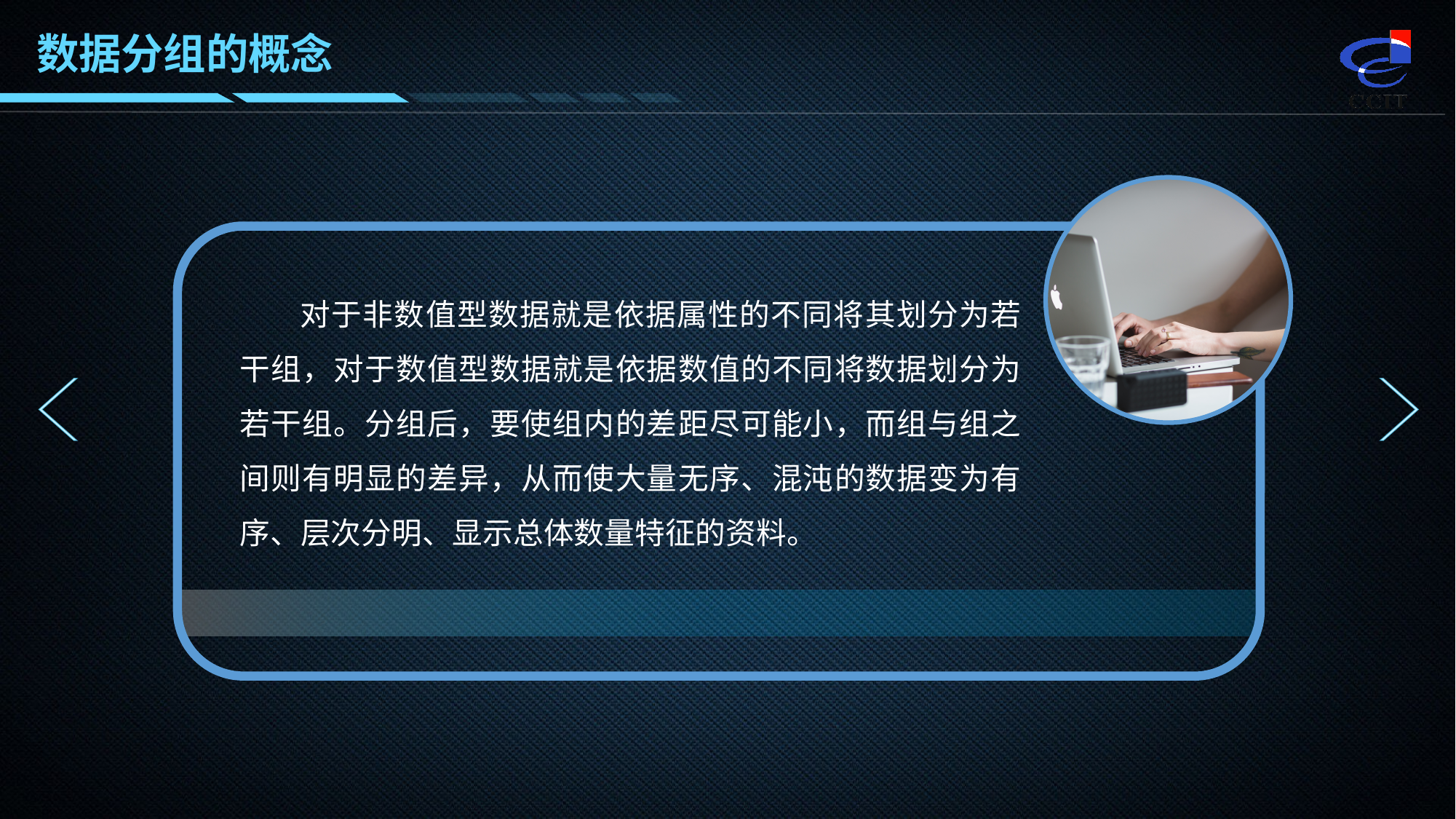

数据分组的概念

对于非数值型数据就是依据属性的不同将其划分为若干组，对于数值型数据就是依据数值的不同将数据划分为若干组。分组后，要使组内的差距尽可能小，而组与组之间则有明显的差异，从而使大量无序、混沌的数据变为有序、层次分明、显示总体数量特征的资料。